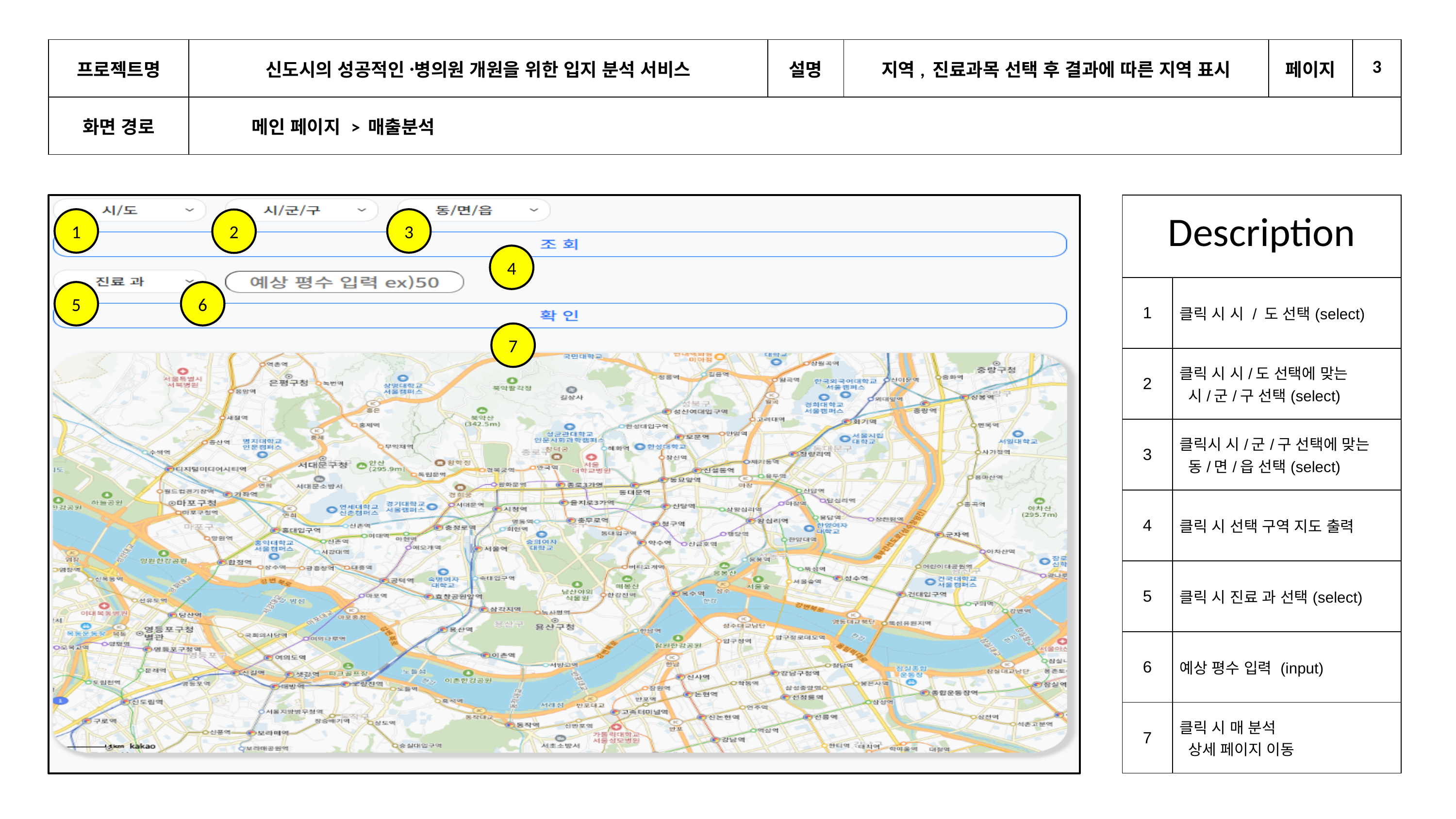

| 프로젝트명 | 신도시의 성공적인 병〮의원 개원을 위한 입지 분석 서비스 | 설명 | 지역, 진료과목 선택 후 결과에 따른 지역 표시 | 페이지 | 3 |
| --- | --- | --- | --- | --- | --- |
| 화면 경로 | 메인 페이지 > 매출분석 |  |  |  |  |
| Description |  |
| --- | --- |
| 1 | 클릭 시 시 / 도 선택(select) |
| 2 | 클릭 시 시/도 선택에 맞는 시/군/구 선택(select) |
| 3 | 클릭시 시/군/구 선택에 맞는 동/면/읍 선택(select) |
| 4 | 클릭 시 선택 구역 지도 출력 |
| 5 | 클릭 시 진료 과 선택(select) |
| 6 | 예상 평수 입력 (input) |
| 7 | 클릭 시 매 분석 상세 페이지 이동 |

1
3
2
4
5
6
7